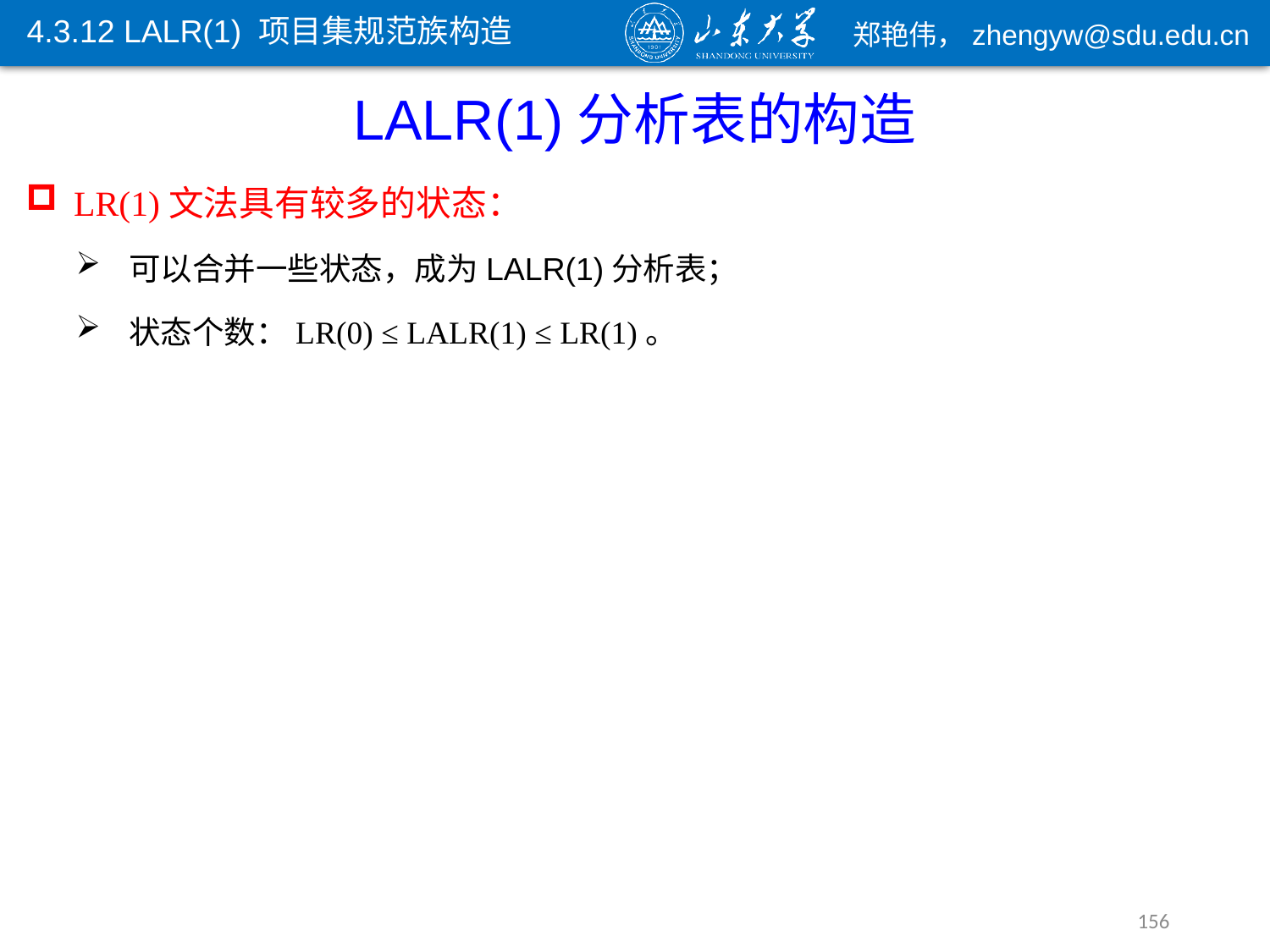

4.3.12 LALR(1) 项目集规范族构造
LALR(1)分析表的构造
LR(1)文法具有较多的状态：
可以合并一些状态，成为LALR(1)分析表；
状态个数：LR(0) ≤ LALR(1) ≤ LR(1)。
156